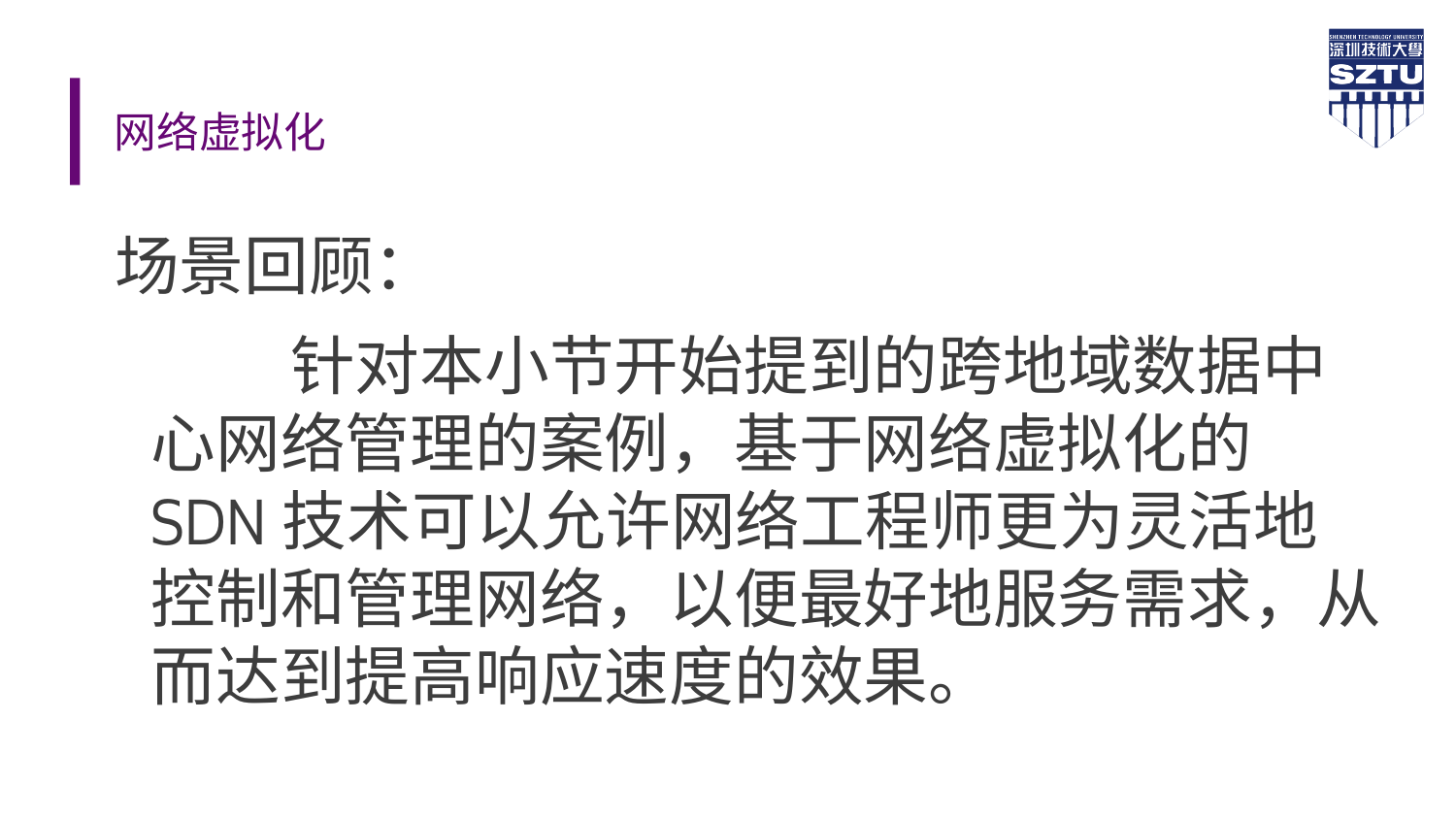

# 网络虚拟化
场景回顾：
           针对本小节开始提到的跨地域数据中心网络管理的案例，基于网络虚拟化的SDN技术可以允许网络工程师更为灵活地控制和管理网络，以便最好地服务需求，从而达到提高响应速度的效果。